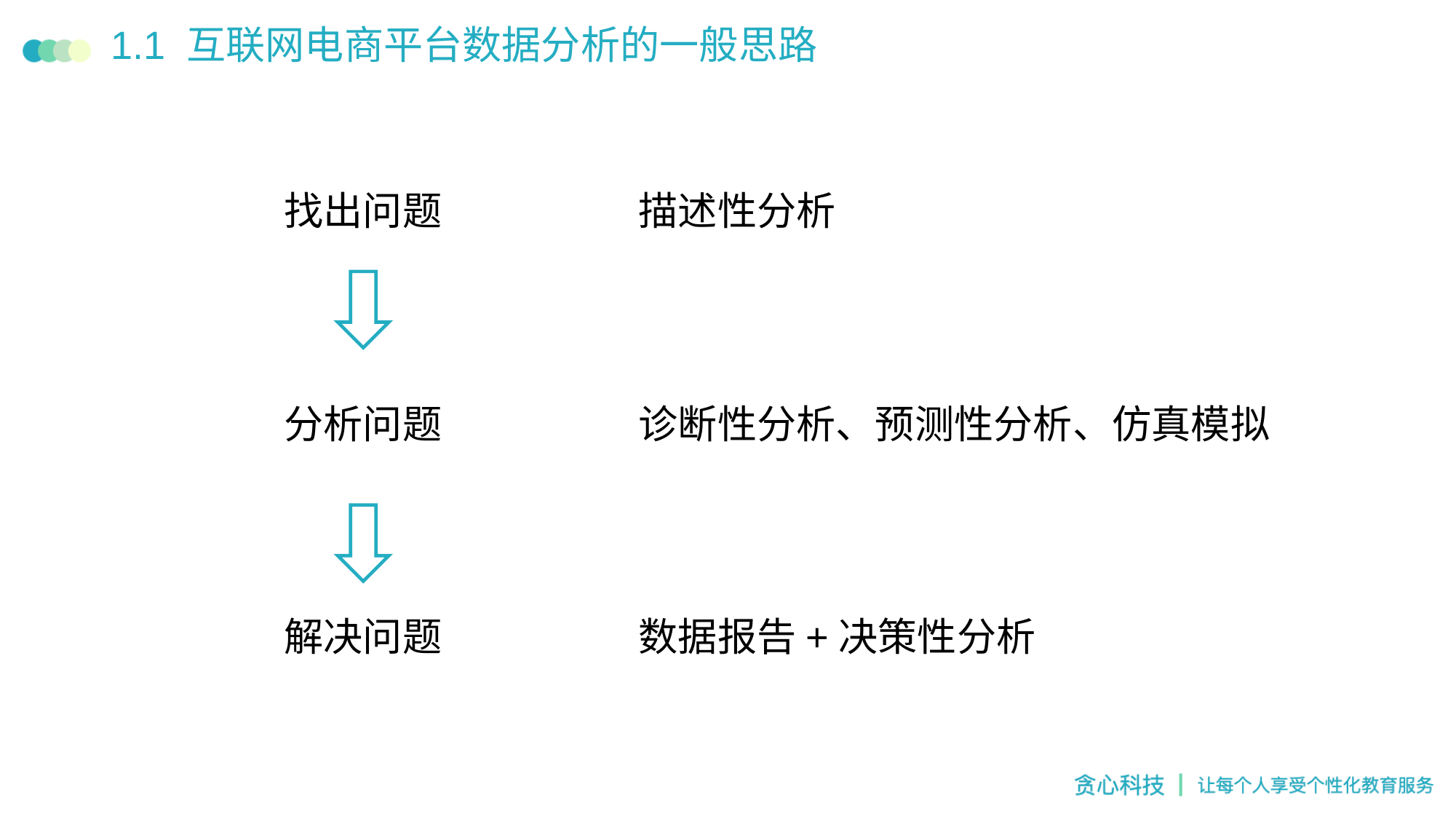

# 1.1 互联网电商平台数据分析的一般思路
找出问题

分析问题

解决问题
描述性分析

诊断性分析、预测性分析、仿真模拟

数据报告+决策性分析